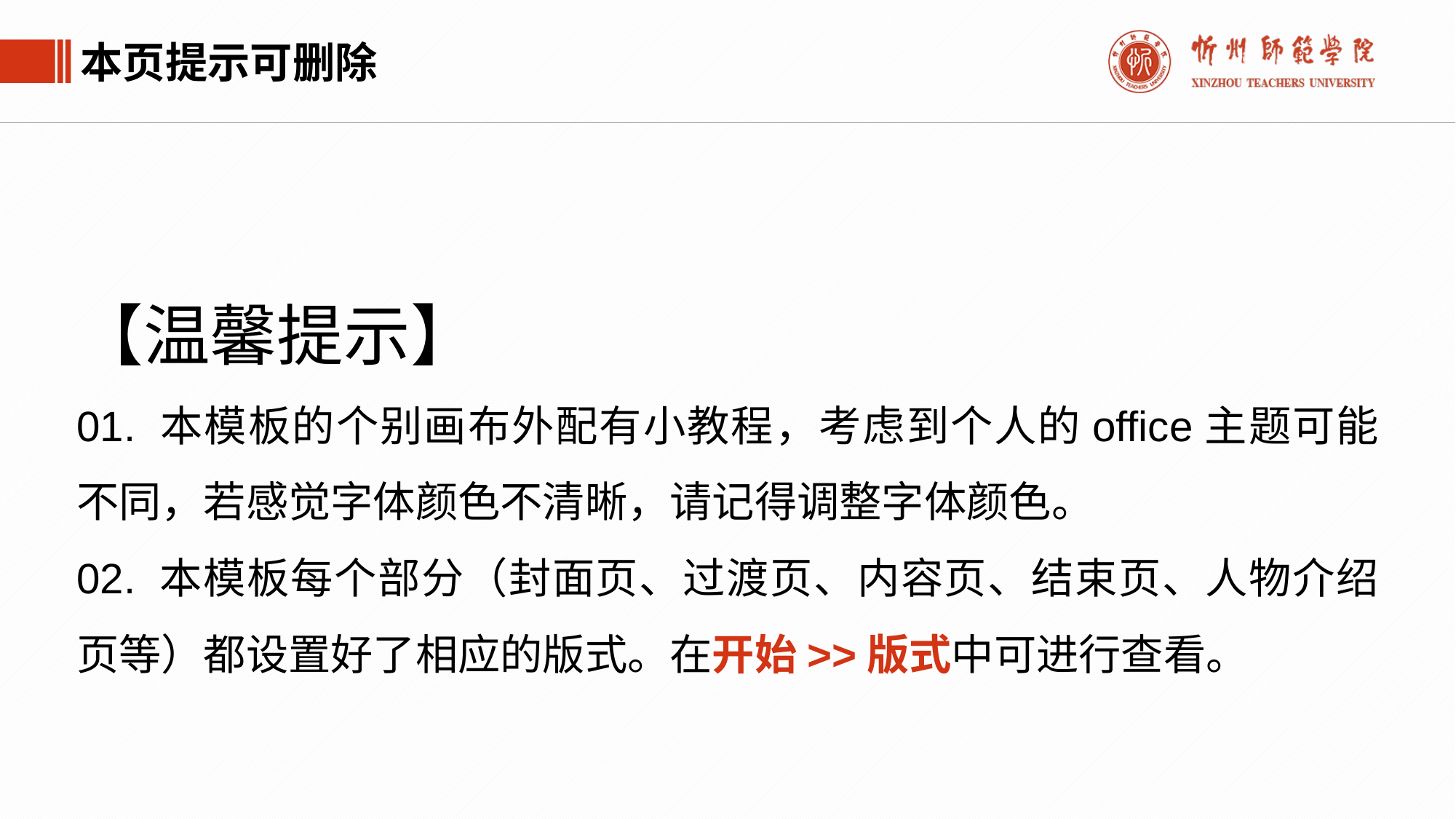

本页提示可删除
【温馨提示】
01. 本模板的个别画布外配有小教程，考虑到个人的office主题可能不同，若感觉字体颜色不清晰，请记得调整字体颜色。
02. 本模板每个部分（封面页、过渡页、内容页、结束页、人物介绍页等）都设置好了相应的版式。在开始>>版式中可进行查看。